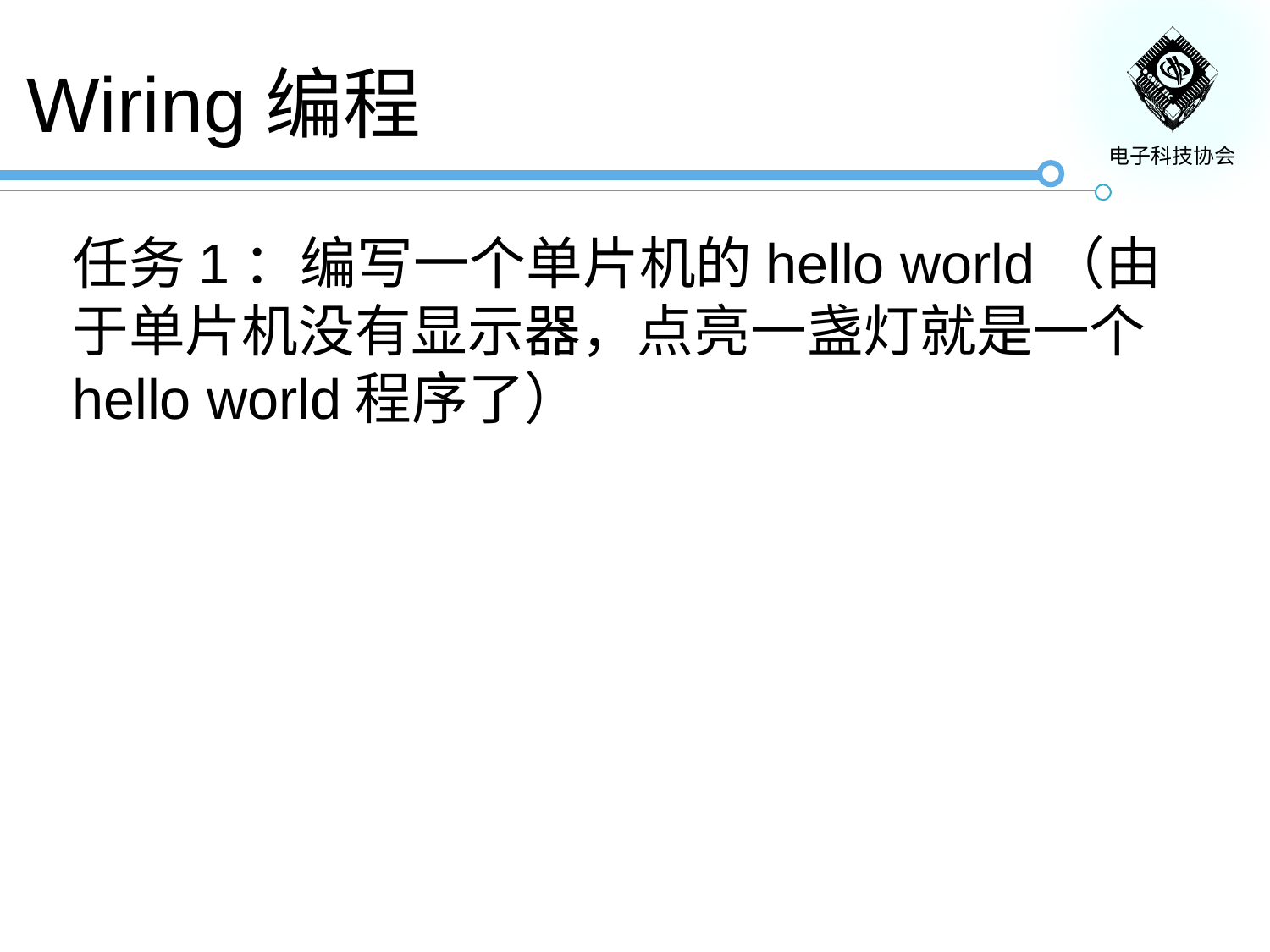

# Wiring编程

任务1：编写一个单片机的hello world（由于单片机没有显示器，点亮一盏灯就是一个hello world程序了）